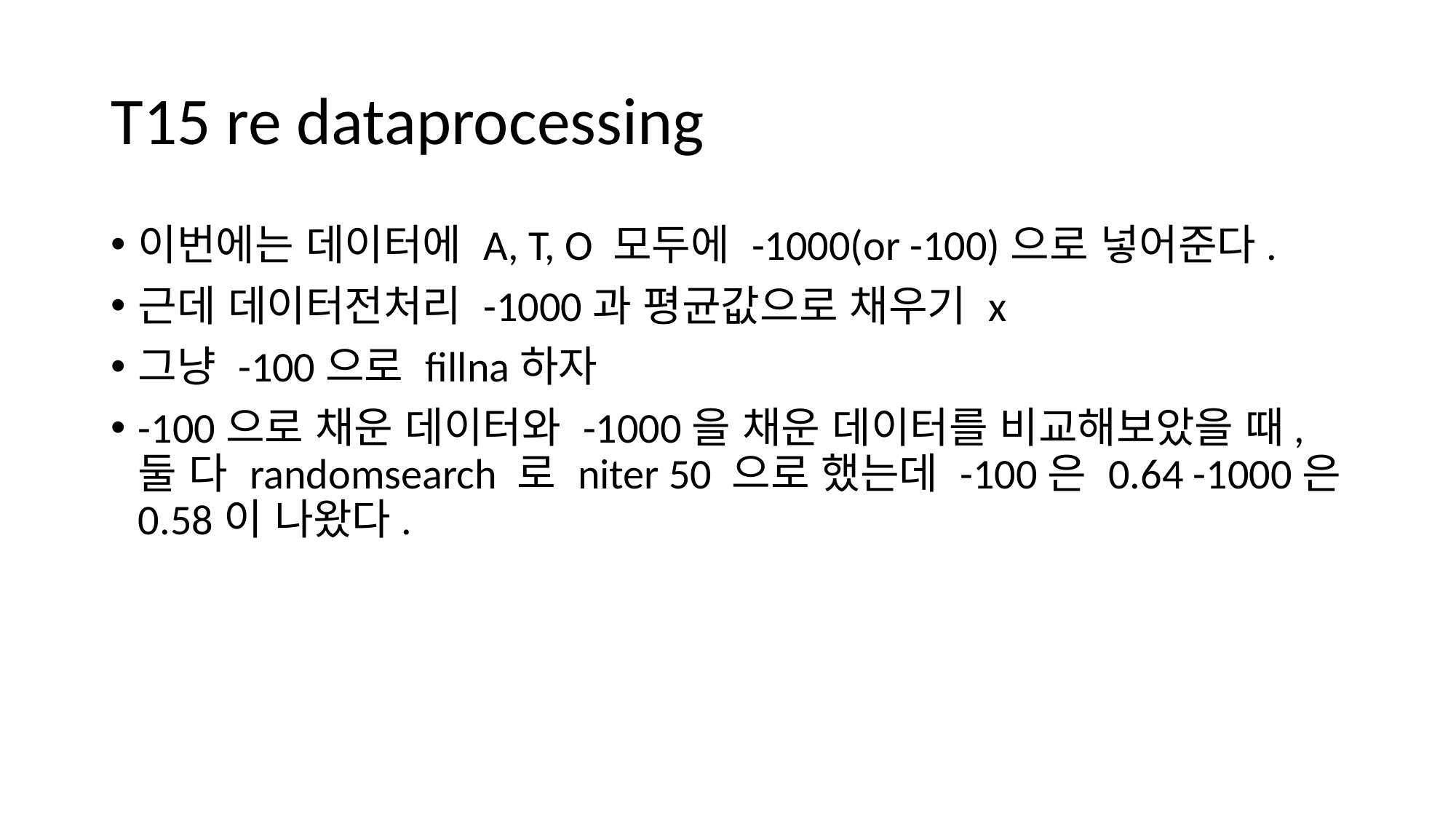

# T15 re dataprocessing
이번에는 데이터에 A, T, O 모두에 -1000(or -100)으로 넣어준다.
근데 데이터전처리 -1000과 평균값으로 채우기 x
그냥 -100으로 fillna하자
-100으로 채운 데이터와 -1000을 채운 데이터를 비교해보았을 때, 둘 다 randomsearch 로 niter 50 으로 했는데 -100은 0.64 -1000은 0.58이 나왔다.